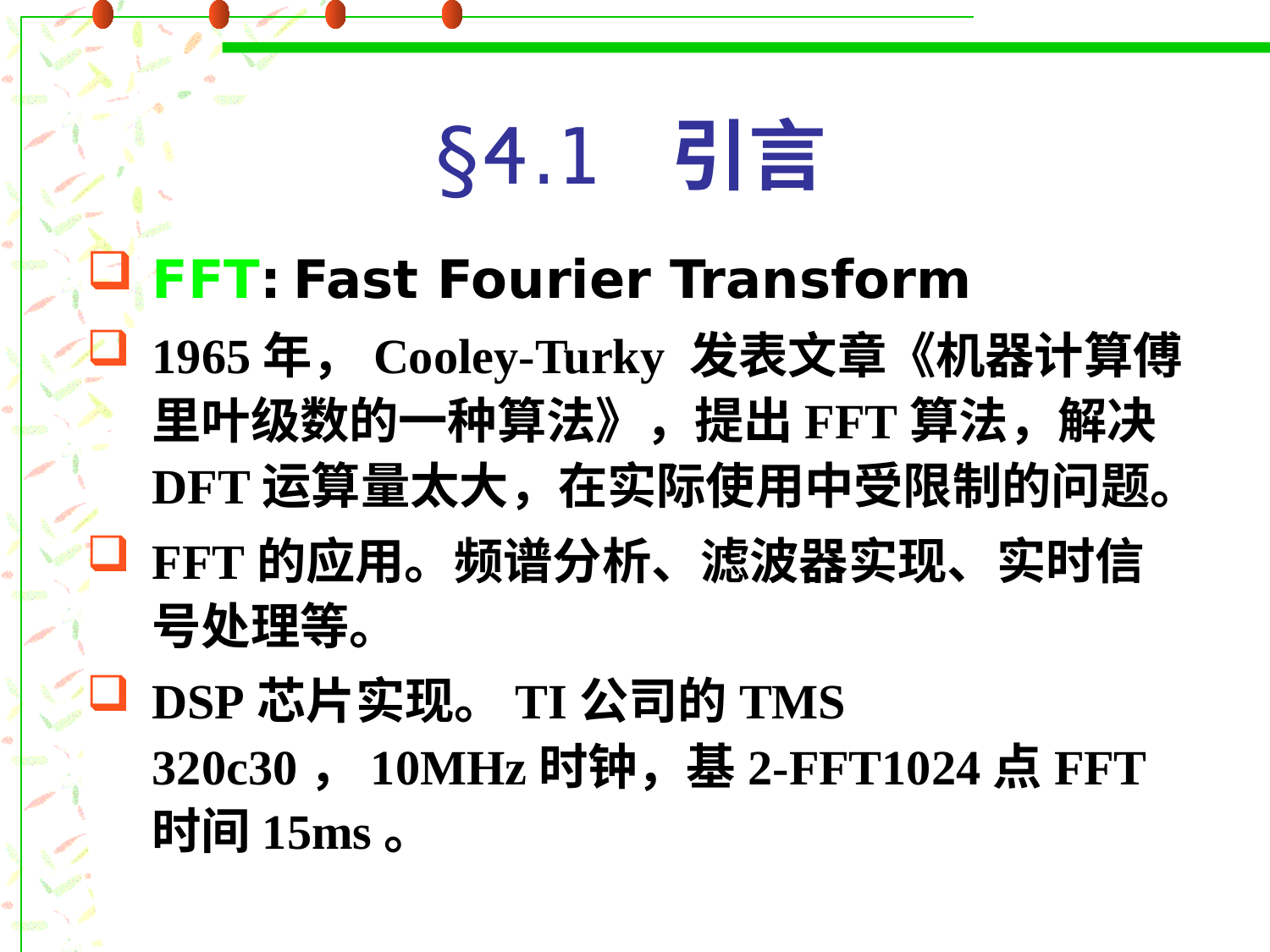

# §4.1  引言
FFT: Fast Fourier Transform
1965年，Cooley-Turky 发表文章《机器计算傅里叶级数的一种算法》，提出FFT算法，解决DFT运算量太大，在实际使用中受限制的问题。
FFT的应用。频谱分析、滤波器实现、实时信号处理等。
DSP芯片实现。TI公司的TMS 320c30，10MHz时钟，基2-FFT1024点FFT时间15ms。